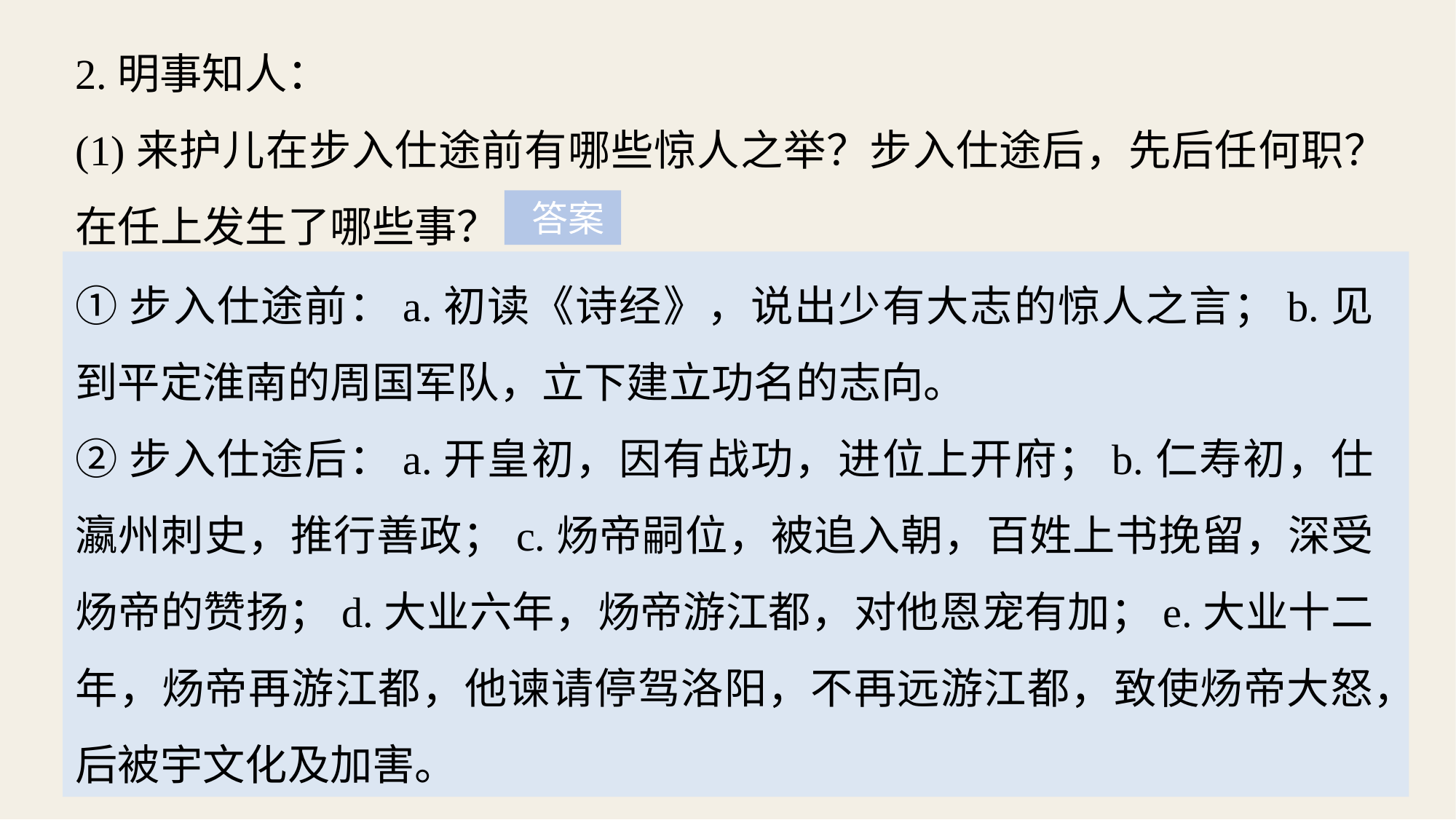

2.明事知人：
(1)来护儿在步入仕途前有哪些惊人之举？步入仕途后，先后任何职？在任上发生了哪些事？
 答案
①步入仕途前：a.初读《诗经》，说出少有大志的惊人之言；b.见到平定淮南的周国军队，立下建立功名的志向。
②步入仕途后：a.开皇初，因有战功，进位上开府；b.仁寿初，仕瀛州刺史，推行善政；c.炀帝嗣位，被追入朝，百姓上书挽留，深受炀帝的赞扬；d.大业六年，炀帝游江都，对他恩宠有加；e.大业十二年，炀帝再游江都，他谏请停驾洛阳，不再远游江都，致使炀帝大怒，后被宇文化及加害。